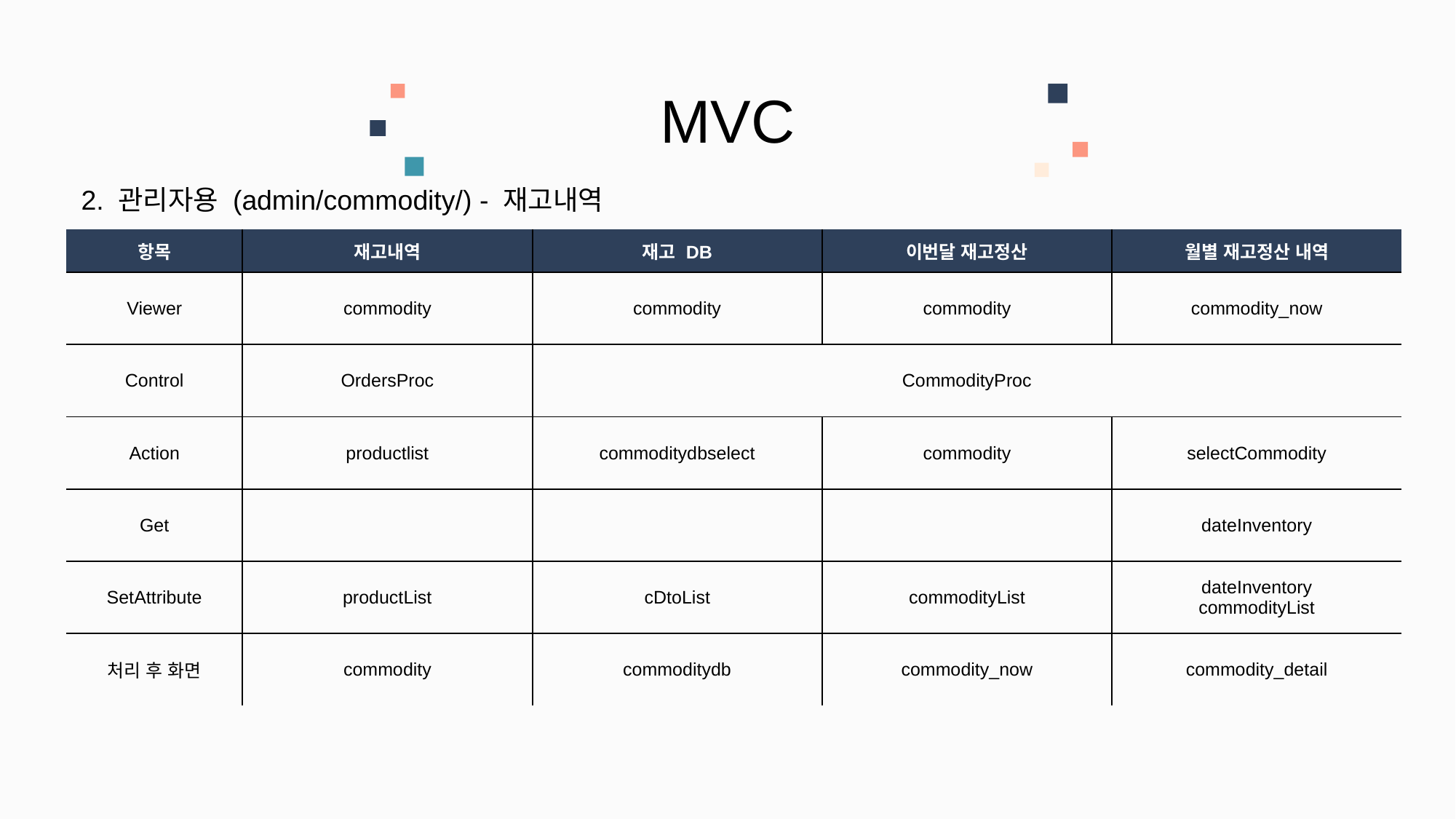

MVC

2. 관리자용 (admin/commodity/) - 재고내역
| 항목 | 재고내역 | 재고 DB | 이번달 재고정산 | 월별 재고정산 내역 |
| --- | --- | --- | --- | --- |
| Viewer | commodity | commodity | commodity | commodity\_now |
| Control | OrdersProc | CommodityProc |  |  |
| Action | productlist | commoditydbselect | commodity | selectCommodity |
| Get |  |  |  | dateInventory |
| SetAttribute | productList | cDtoList | commodityList | dateInventory commodityList |
| 처리 후 화면 | commodity | commoditydb | commodity\_now | commodity\_detail |